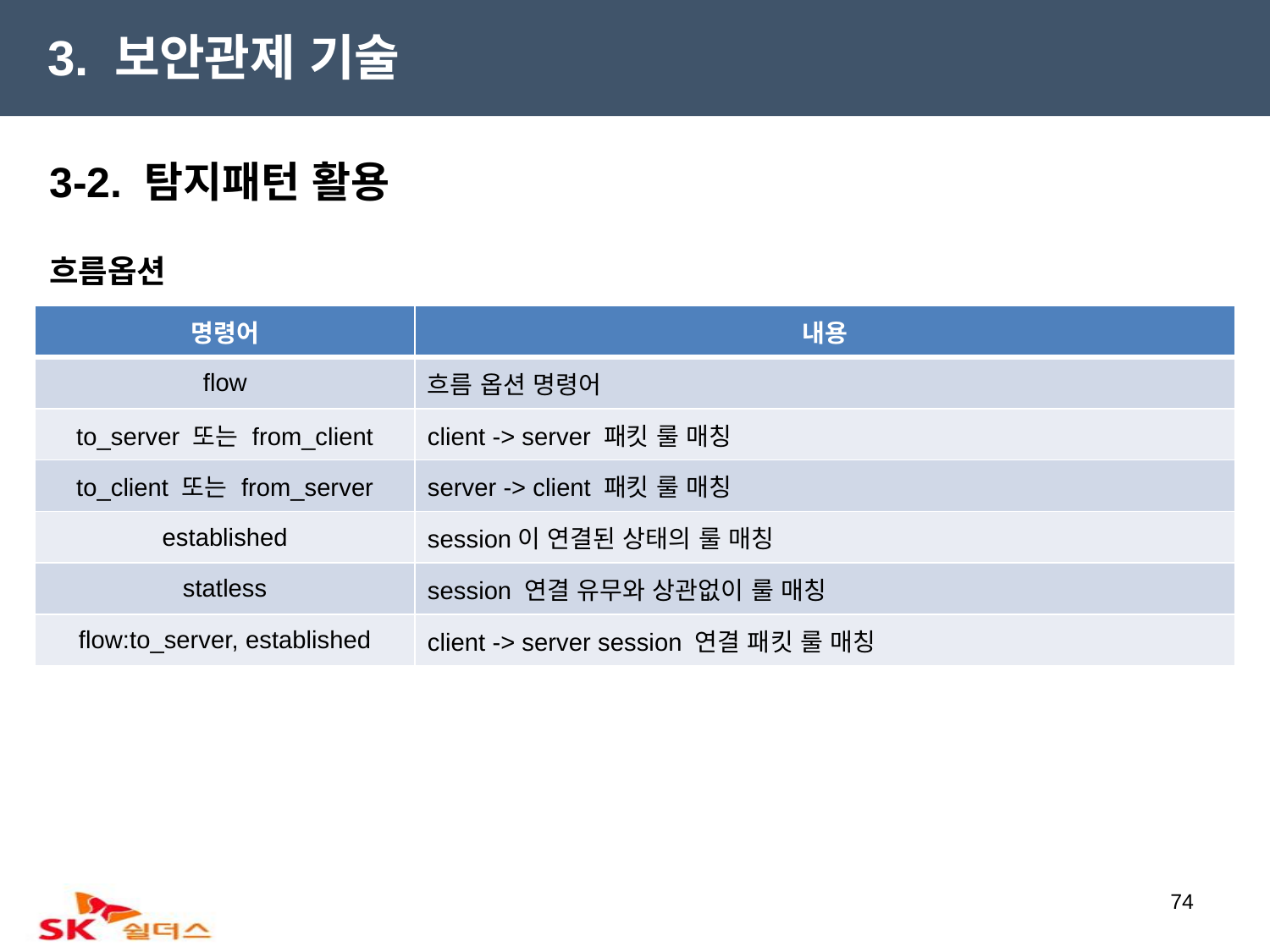

3. 보안관제 기술
3-2. 탐지패턴 활용
흐름옵션
| 명령어 | 내용 |
| --- | --- |
| flow | 흐름 옵션 명령어 |
| to\_server 또는 from\_client | client -> server 패킷 룰 매칭 |
| to\_client 또는 from\_server | server -> client 패킷 룰 매칭 |
| established | session이 연결된 상태의 룰 매칭 |
| statless | session 연결 유무와 상관없이 룰 매칭 |
| flow:to\_server, established | client -> server session 연결 패킷 룰 매칭 |
74